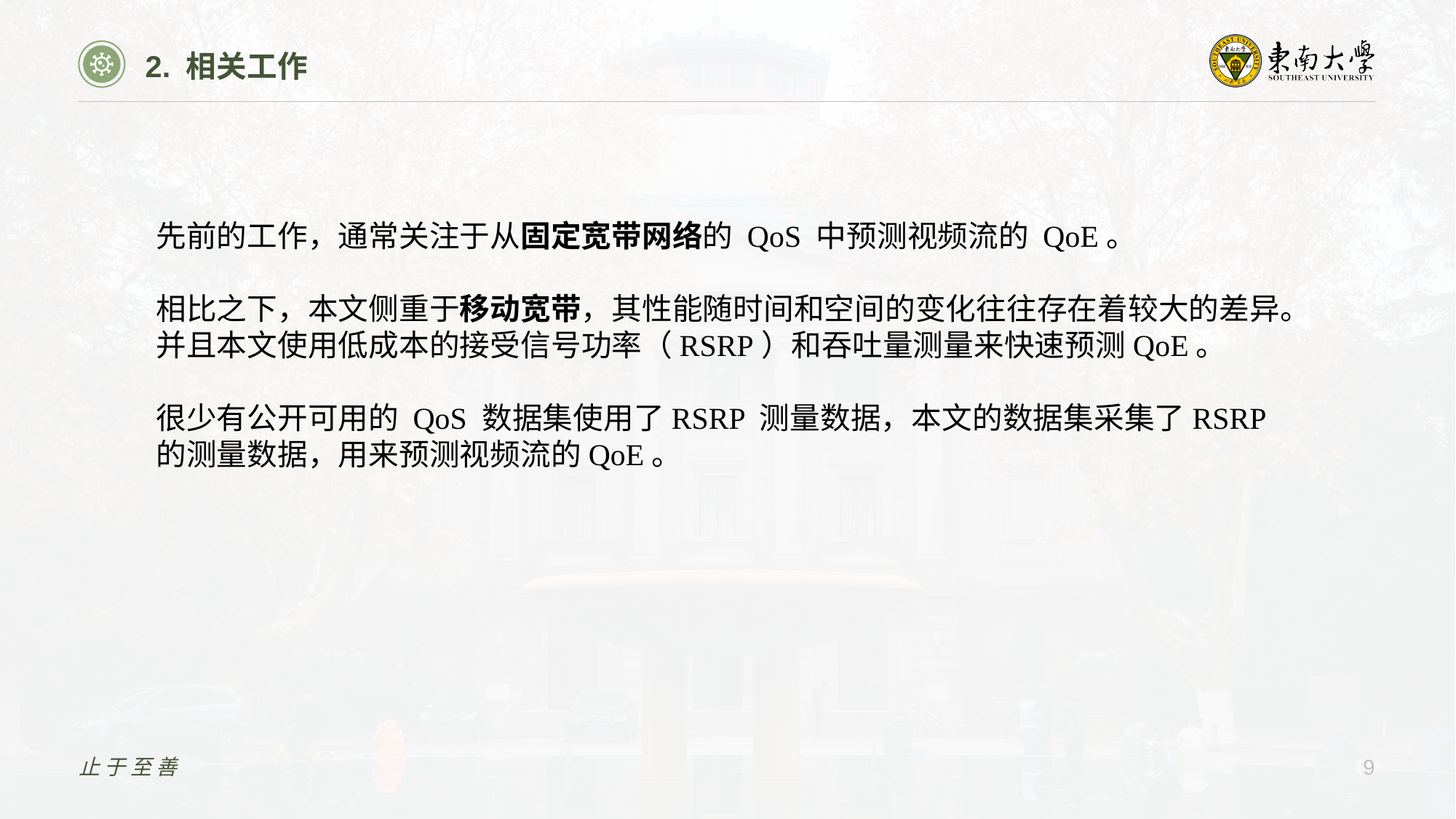

2. 相关工作
先前的工作，通常关注于从固定宽带网络的 QoS 中预测视频流的 QoE。

相比之下，本文侧重于移动宽带，其性能随时间和空间的变化往往存在着较大的差异。并且本文使用低成本的接受信号功率（RSRP）和吞吐量测量来快速预测QoE。

很少有公开可用的 QoS 数据集使用了RSRP 测量数据，本文的数据集采集了RSRP的测量数据，用来预测视频流的QoE。

止于至善
9